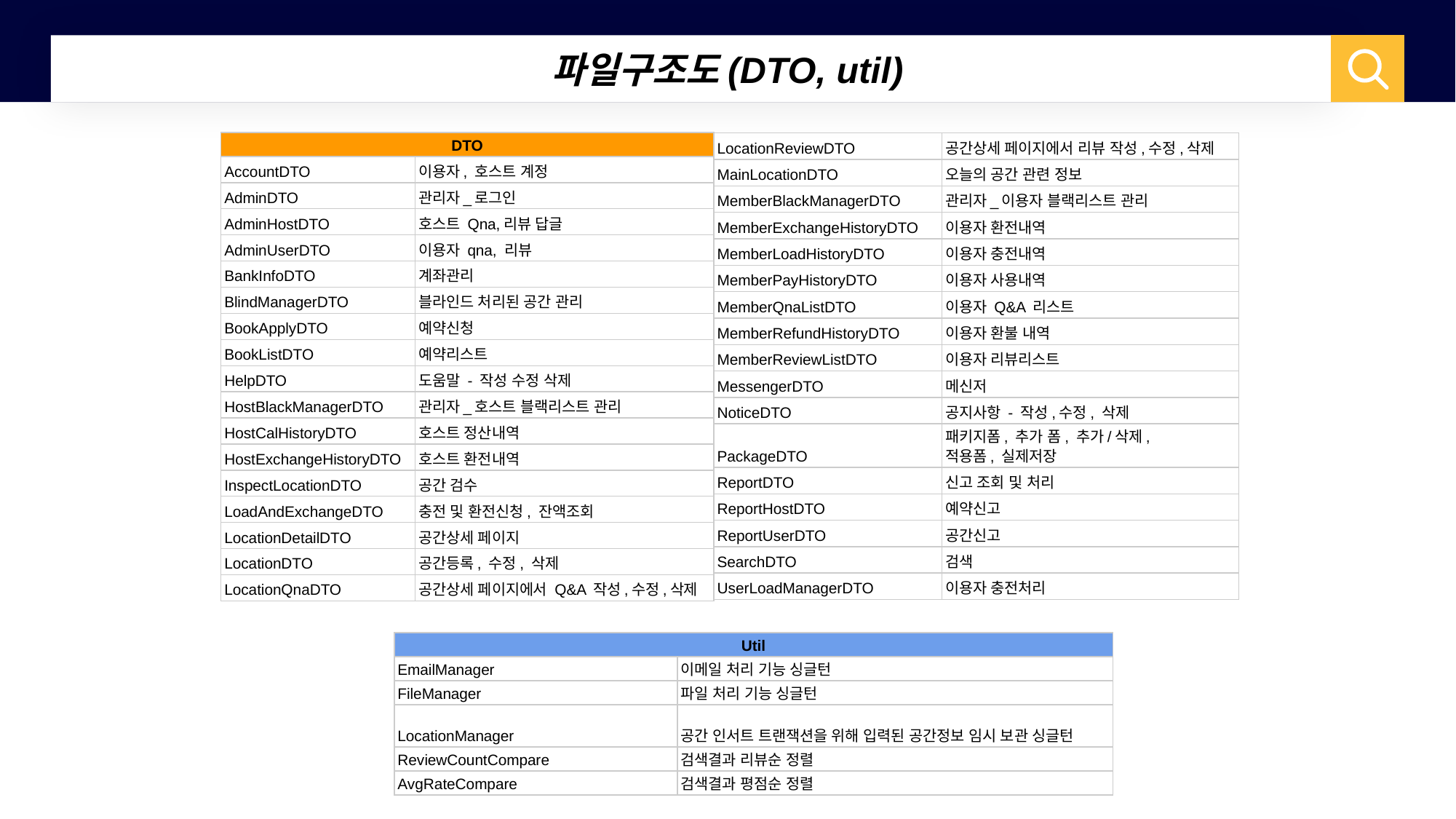

파일구조도(DTO, util)

| DTO |  |
| --- | --- |
| AccountDTO | 이용자, 호스트 계정 |
| AdminDTO | 관리자\_로그인 |
| AdminHostDTO | 호스트 Qna,리뷰 답글 |
| AdminUserDTO | 이용자 qna, 리뷰 |
| BankInfoDTO | 계좌관리 |
| BlindManagerDTO | 블라인드 처리된 공간 관리 |
| BookApplyDTO | 예약신청 |
| BookListDTO | 예약리스트 |
| HelpDTO | 도움말 - 작성 수정 삭제 |
| HostBlackManagerDTO | 관리자\_호스트 블랙리스트 관리 |
| HostCalHistoryDTO | 호스트 정산내역 |
| HostExchangeHistoryDTO | 호스트 환전내역 |
| InspectLocationDTO | 공간 검수 |
| LoadAndExchangeDTO | 충전 및 환전신청, 잔액조회 |
| LocationDetailDTO | 공간상세 페이지 |
| LocationDTO | 공간등록, 수정, 삭제 |
| LocationQnaDTO | 공간상세 페이지에서 Q&A 작성,수정,삭제 |
| LocationReviewDTO | 공간상세 페이지에서 리뷰 작성,수정,삭제 |
| --- | --- |
| MainLocationDTO | 오늘의 공간 관련 정보 |
| MemberBlackManagerDTO | 관리자\_이용자 블랙리스트 관리 |
| MemberExchangeHistoryDTO | 이용자 환전내역 |
| MemberLoadHistoryDTO | 이용자 충전내역 |
| MemberPayHistoryDTO | 이용자 사용내역 |
| MemberQnaListDTO | 이용자 Q&A 리스트 |
| MemberRefundHistoryDTO | 이용자 환불 내역 |
| MemberReviewListDTO | 이용자 리뷰리스트 |
| MessengerDTO | 메신저 |
| NoticeDTO | 공지사항 - 작성,수정, 삭제 |
| PackageDTO | 패키지폼, 추가 폼, 추가/삭제, 적용폼, 실제저장 |
| ReportDTO | 신고 조회 및 처리 |
| ReportHostDTO | 예약신고 |
| ReportUserDTO | 공간신고 |
| SearchDTO | 검색 |
| UserLoadManagerDTO | 이용자 충전처리 |
| Util |  |
| --- | --- |
| EmailManager | 이메일 처리 기능 싱글턴 |
| FileManager | 파일 처리 기능 싱글턴 |
| LocationManager | 공간 인서트 트랜잭션을 위해 입력된 공간정보 임시 보관 싱글턴 |
| ReviewCountCompare | 검색결과 리뷰순 정렬 |
| AvgRateCompare | 검색결과 평점순 정렬 |